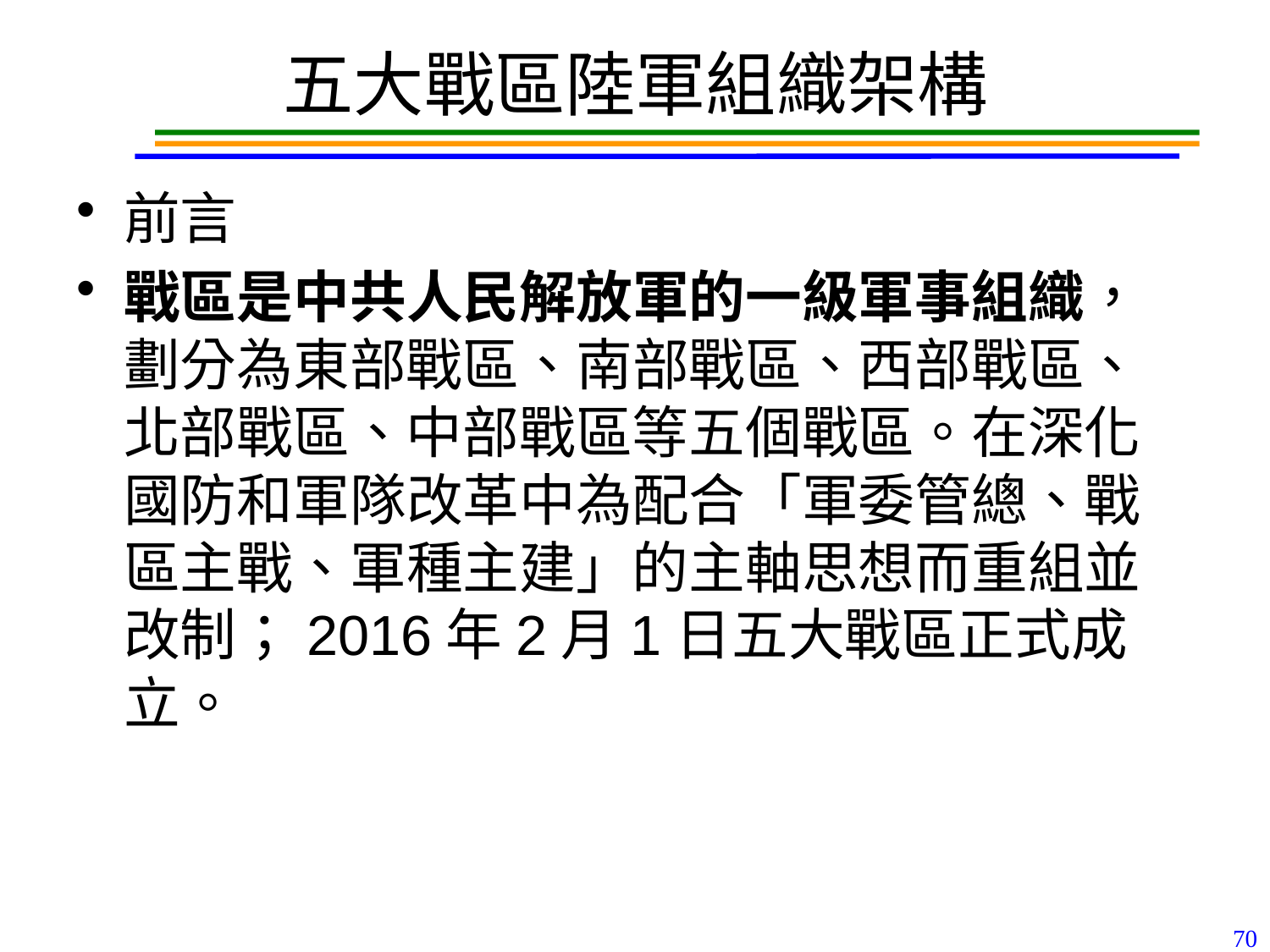

# 五大戰區陸軍組織架構
前言
戰區是中共人民解放軍的一級軍事組織，劃分為東部戰區、南部戰區、西部戰區、北部戰區、中部戰區等五個戰區。在深化國防和軍隊改革中為配合「軍委管總、戰區主戰、軍種主建」的主軸思想而重組並改制；2016年2月1日五大戰區正式成立。

70